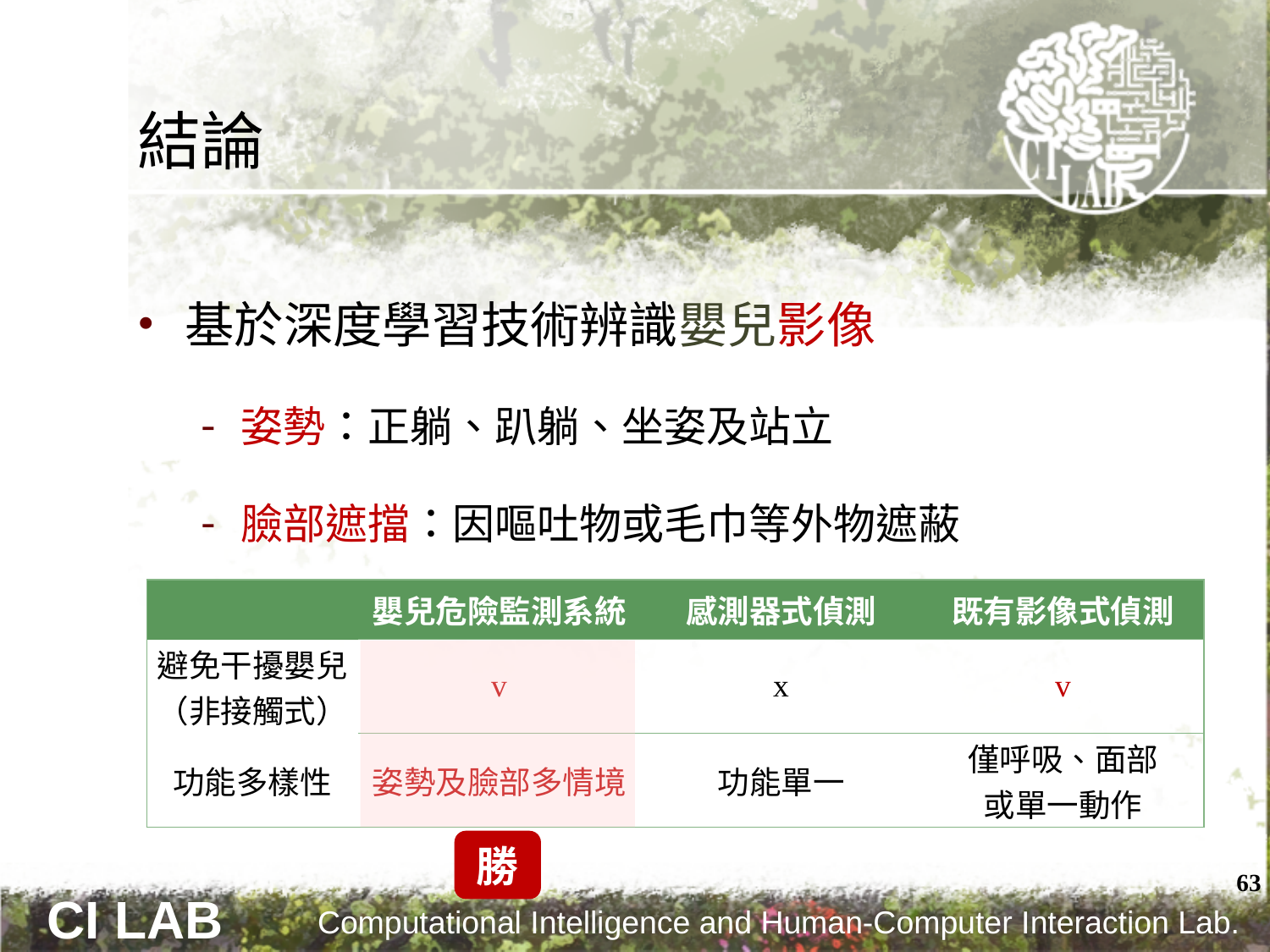

# 結論
基於深度學習技術辨識嬰兒影像
姿勢：正躺、趴躺、坐姿及站立
臉部遮擋：因嘔吐物或毛巾等外物遮蔽
|  | 嬰兒危險監測系統 | 感測器式偵測 | 既有影像式偵測 |
| --- | --- | --- | --- |
| 避免干擾嬰兒 （非接觸式） | v | x | v |
| 功能多樣性 | 姿勢及臉部多情境 | 功能單一 | 僅呼吸、面部 或單一動作 |

勝
63